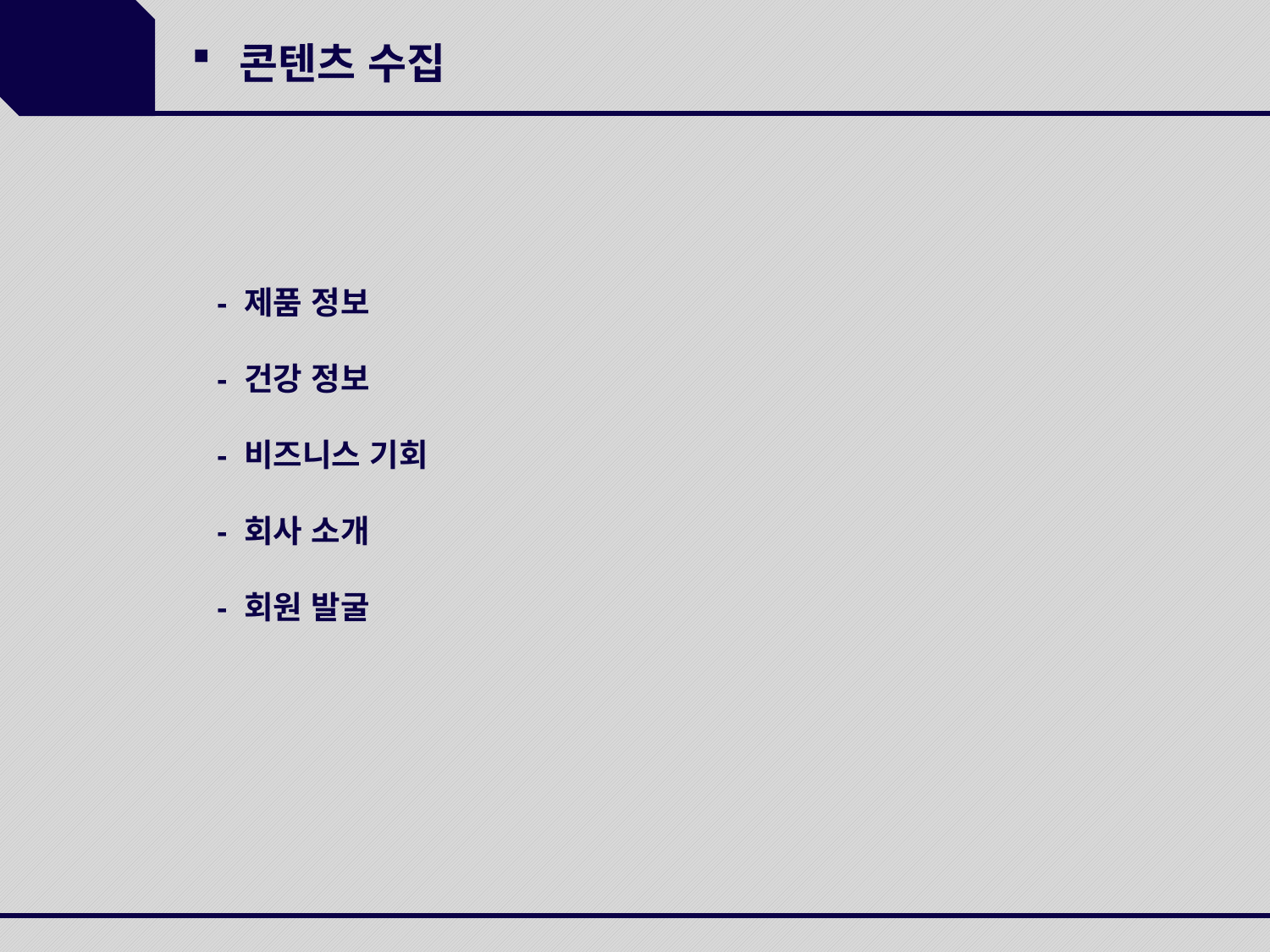

콘텐츠 수집
- 제품 정보

- 건강 정보

- 비즈니스 기회

- 회사 소개

- 회원 발굴